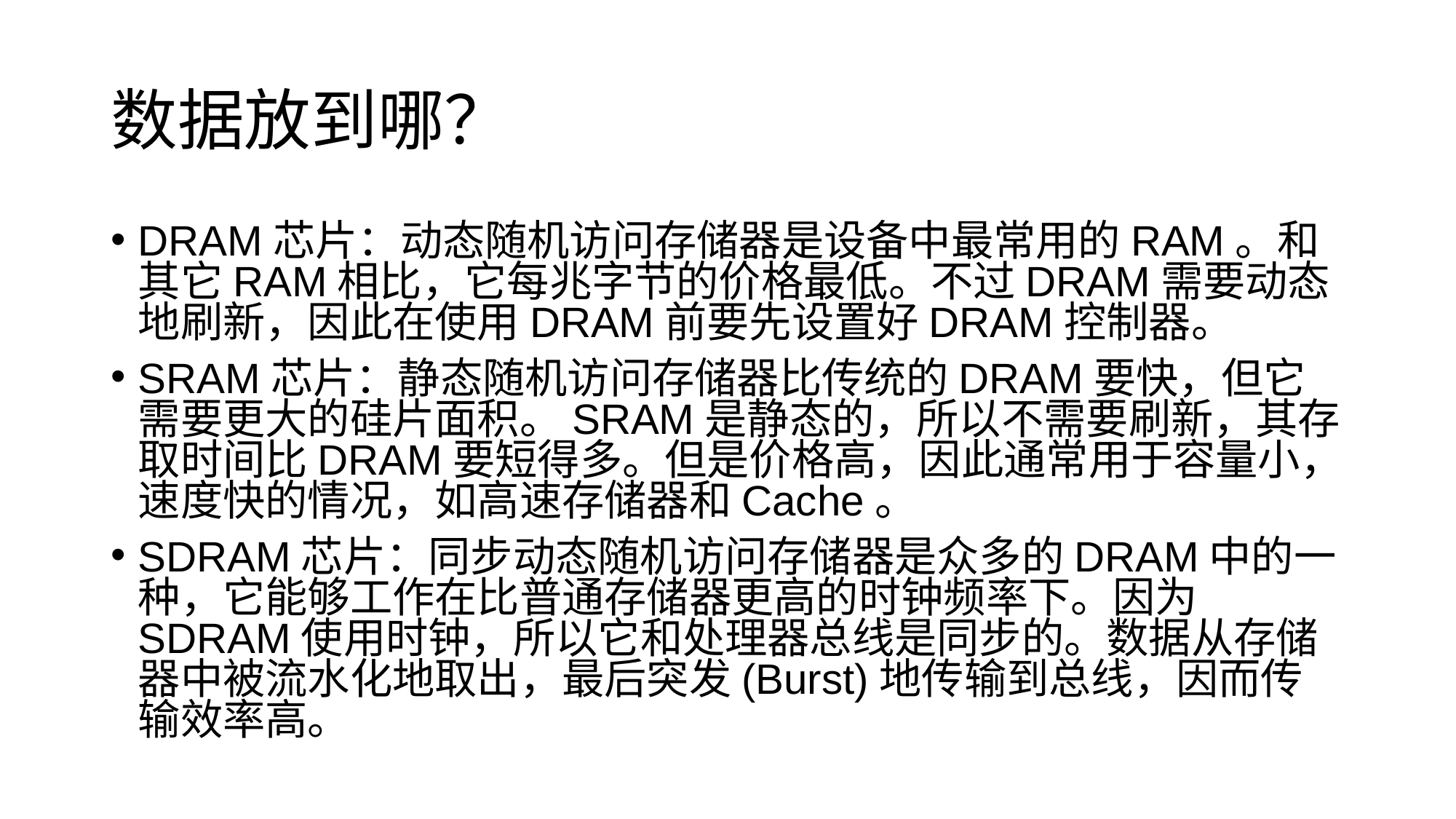

# 数据放到哪？
DRAM芯片：动态随机访问存储器是设备中最常用的RAM。和其它RAM相比，它每兆字节的价格最低。不过DRAM需要动态地刷新，因此在使用DRAM前要先设置好DRAM控制器。
SRAM芯片：静态随机访问存储器比传统的DRAM要快，但它需要更大的硅片面积。SRAM是静态的，所以不需要刷新，其存取时间比DRAM要短得多。但是价格高，因此通常用于容量小，速度快的情况，如高速存储器和Cache。
SDRAM芯片：同步动态随机访问存储器是众多的DRAM中的一种，它能够工作在比普通存储器更高的时钟频率下。因为SDRAM使用时钟，所以它和处理器总线是同步的。数据从存储器中被流水化地取出，最后突发(Burst)地传输到总线，因而传输效率高。